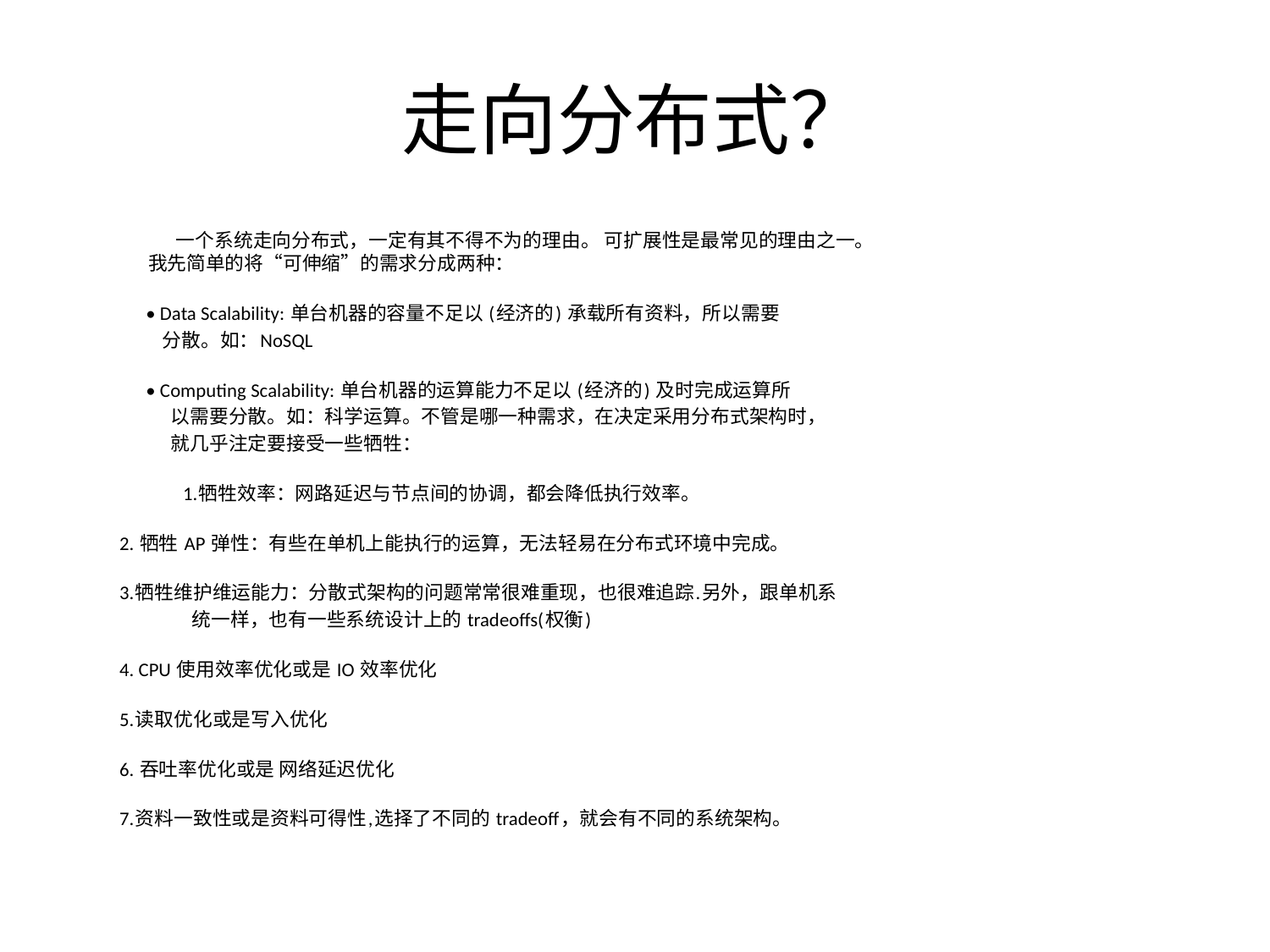

# 走向分布式？
	             一个系统走向分布式，一定有其不得不为的理由。 可扩展性是最常见的理由之一。
                 我先简单的将“可伸缩”的需求分成两种：
	      • Data Scalability: 单台机器的容量不足以 (经济的) 承载所有资料，所以需要
                    分散。如：NoSQL
	      • Computing Scalability: 单台机器的运算能力不足以 (经济的) 及时完成运算所
                      以需要分散。如：科学运算。不管是哪一种需求，在决定采用分布式架构时，
                      就几乎注定要接受一些牺牲：
                        1.牺牲效率：网路延迟与节点间的协调，都会降低执行效率。
		2. 牺牲 AP 弹性：有些在单机上能执行的运算，无法轻易在分布式环境中完成。
		3.牺牲维护维运能力：分散式架构的问题常常很难重现，也很难追踪.另外，跟单机系
                           统一样，也有一些系统设计上的 tradeoffs(权衡)
		4. CPU 使用效率优化或是 IO 效率优化
		5.读取优化或是写入优化
		6. 吞吐率优化或是 网络延迟优化
		7.资料一致性或是资料可得性,选择了不同的 tradeoff，就会有不同的系统架构。